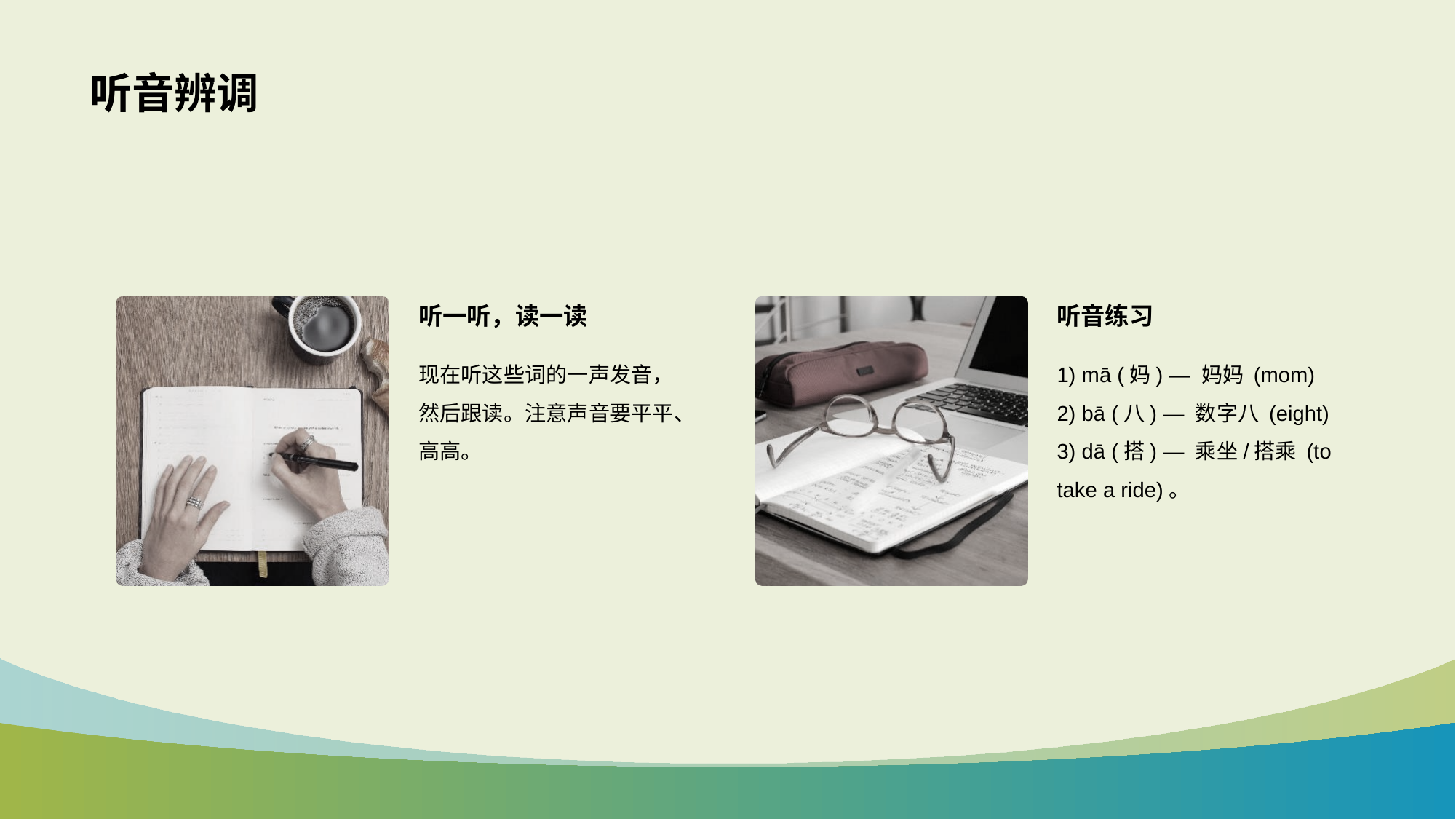

# 听音辨调
听一听，读一读
听音练习

现在听这些词的一声发音，然后跟读。注意声音要平平、高高。
1) mā (妈) — 妈妈 (mom) 2) bā (八) — 数字八 (eight) 3) dā (搭) — 乘坐/搭乘 (to take a ride)。